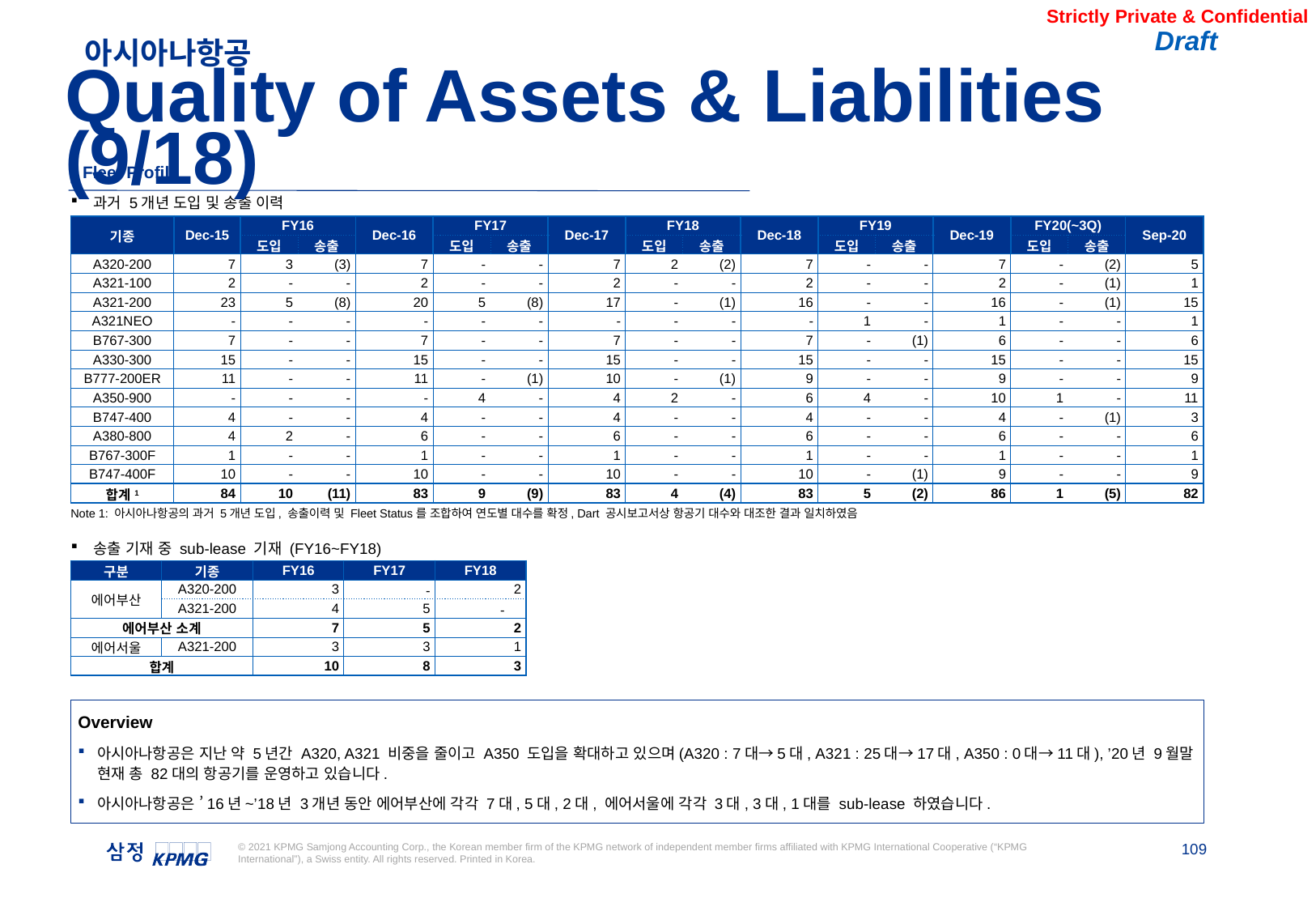

아시아나항공
Quality of Assets & Liabilities (9/18)
▌Fleet Profile

과거 5개년 도입 및 송출 이력
| 기종 | Dec-15 | FY16 |  | Dec-16 | FY17 |  | Dec-17 | FY18 |  | Dec-18 | FY19 |  | Dec-19 | FY20(~3Q) |  | Sep-20 |
| --- | --- | --- | --- | --- | --- | --- | --- | --- | --- | --- | --- | --- | --- | --- | --- | --- |
|  |  | 도입 | 송출 |  | 도입 | 송출 |  | 도입 | 송출 |  | 도입 | 송출 |  | 도입 | 송출 |  |
| A320-200 | 7 | 3 | (3) | 7 | - | - | 7 | 2 | (2) | 7 | - | - | 7 | - | (2) | 5 |
| A321-100 | 2 | - | - | 2 | - | - | 2 | - | - | 2 | - | - | 2 | - | (1) | 1 |
| A321-200 | 23 | 5 | (8) | 20 | 5 | (8) | 17 | - | (1) | 16 | - | - | 16 | - | (1) | 15 |
| A321NEO | - | - | - | - | - | - | - | - | - | - | 1 | - | 1 | - | - | 1 |
| B767-300 | 7 | - | - | 7 | - | - | 7 | - | - | 7 | - | (1) | 6 | - | - | 6 |
| A330-300 | 15 | - | - | 15 | - | - | 15 | - | - | 15 | - | - | 15 | - | - | 15 |
| B777-200ER | 11 | - | - | 11 | - | (1) | 10 | - | (1) | 9 | - | - | 9 | - | - | 9 |
| A350-900 | - | - | - | - | 4 | - | 4 | 2 | - | 6 | 4 | - | 10 | 1 | - | 11 |
| B747-400 | 4 | - | - | 4 | - | - | 4 | - | - | 4 | - | - | 4 | - | (1) | 3 |
| A380-800 | 4 | 2 | - | 6 | - | - | 6 | - | - | 6 | - | - | 6 | - | - | 6 |
| B767-300F | 1 | - | - | 1 | - | - | 1 | - | - | 1 | - | - | 1 | - | - | 1 |
| B747-400F | 10 | - | - | 10 | - | - | 10 | - | - | 10 | - | (1) | 9 | - | - | 9 |
| 합계1 | 84 | 10 | (11) | 83 | 9 | (9) | 83 | 4 | (4) | 83 | 5 | (2) | 86 | 1 | (5) | 82 |
Note 1: 아시아나항공의 과거 5개년 도입, 송출이력 및 Fleet Status를 조합하여 연도별 대수를 확정, Dart 공시보고서상 항공기 대수와 대조한 결과 일치하였음

송출 기재 중 sub-lease 기재 (FY16~FY18)
| 구분 | 기종 | FY16 | FY17 | FY18 |
| --- | --- | --- | --- | --- |
| 에어부산 | A320-200 | 3 | - | 2 |
|  | A321-200 | 4 | 5 | - |
| 에어부산 소계 |  | 7 | 5 | 2 |
| 에어서울 | A321-200 | 3 | 3 | 1 |
| 합계 |  | 10 | 8 | 3 |
Overview
아시아나항공은 지난 약 5년간 A320, A321 비중을 줄이고 A350 도입을 확대하고 있으며(A320 : 7대→5대, A321 : 25대→17대, A350 : 0대→11대), ’20년 9월말 현재 총 82대의 항공기를 운영하고 있습니다.
아시아나항공은 ’16년~’18년 3개년 동안 에어부산에 각각 7대, 5대, 2대, 에어서울에 각각 3대, 3대, 1대를 sub-lease 하였습니다.